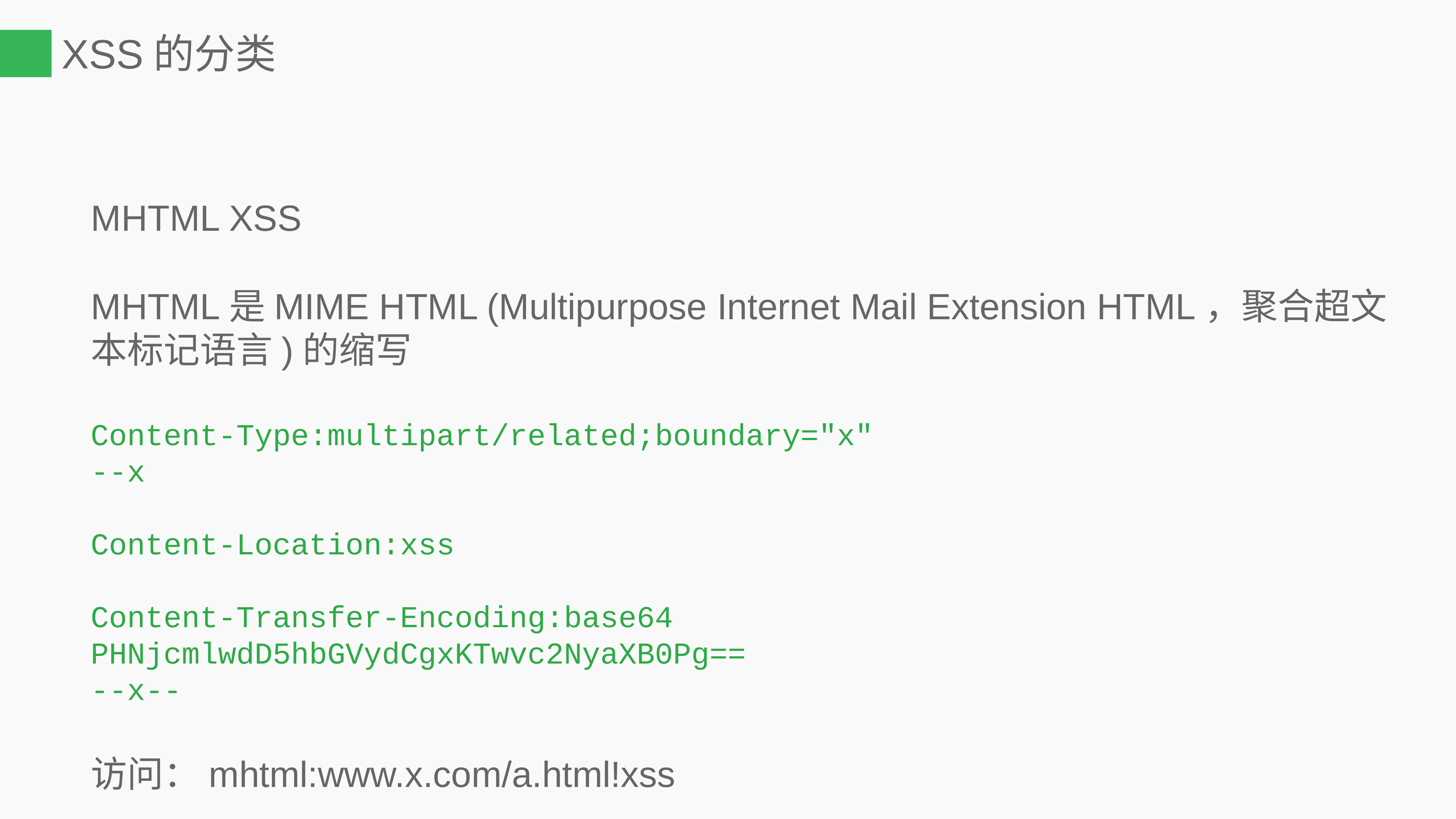

# XSS的分类
MHTML XSS
MHTML是MIME HTML (Multipurpose Internet Mail Extension HTML，聚合超文本标记语言)的缩写
Content-Type:multipart/related;boundary="x"
--x
Content-Location:xss
Content-Transfer-Encoding:base64
PHNjcmlwdD5hbGVydCgxKTwvc2NyaXB0Pg==
--x--
访问：mhtml:www.x.com/a.html!xss